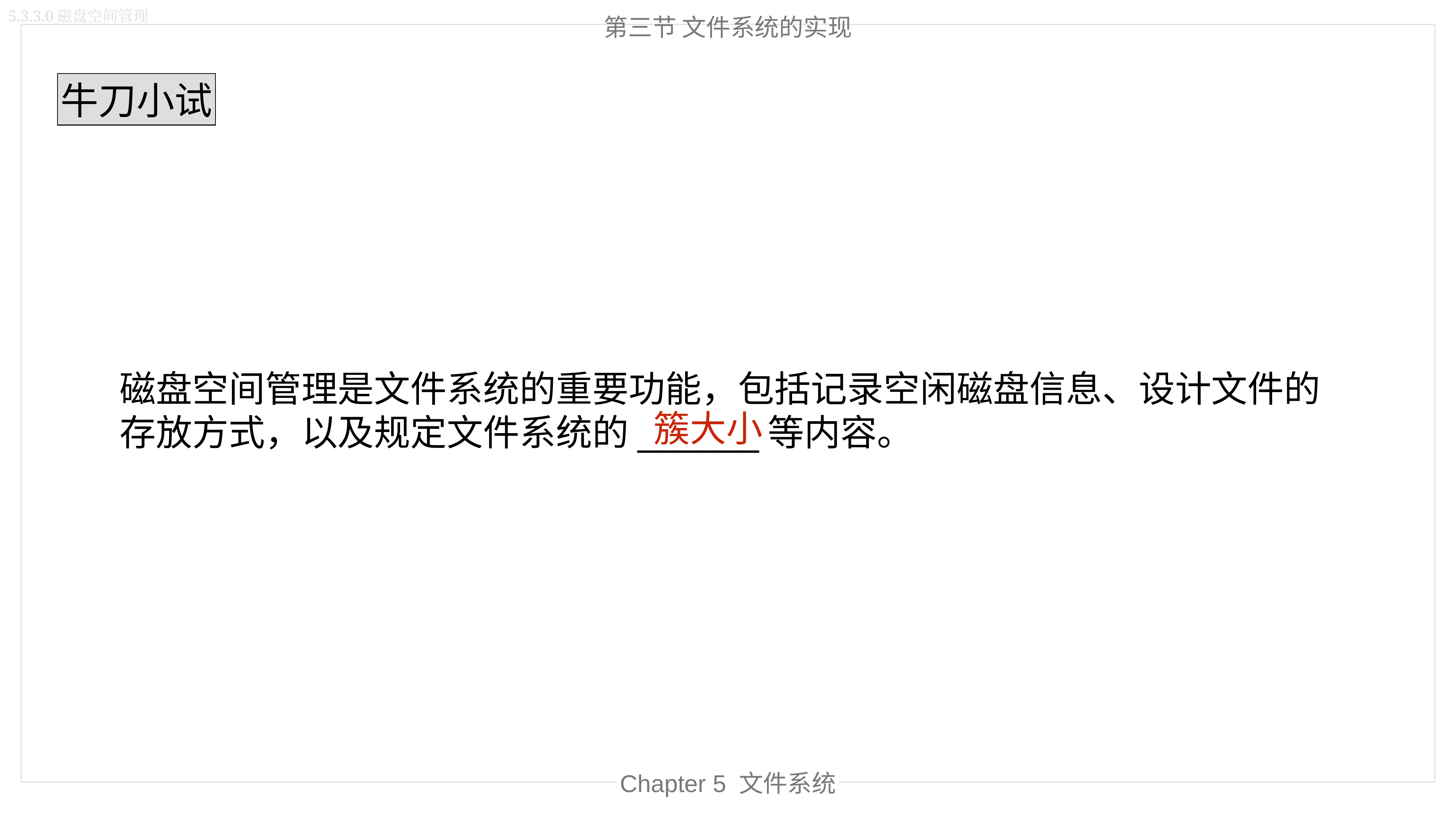

5.3.3.0磁盘空间管理
第三节 文件系统的实现

牛刀小试
磁盘空间管理是文件系统的重要功能，包括记录空闲磁盘信息、设计文件的存放方式，以及规定文件系统的______等内容。
簇大小
Chapter 4 内存管理
Chapter 5 文件系统